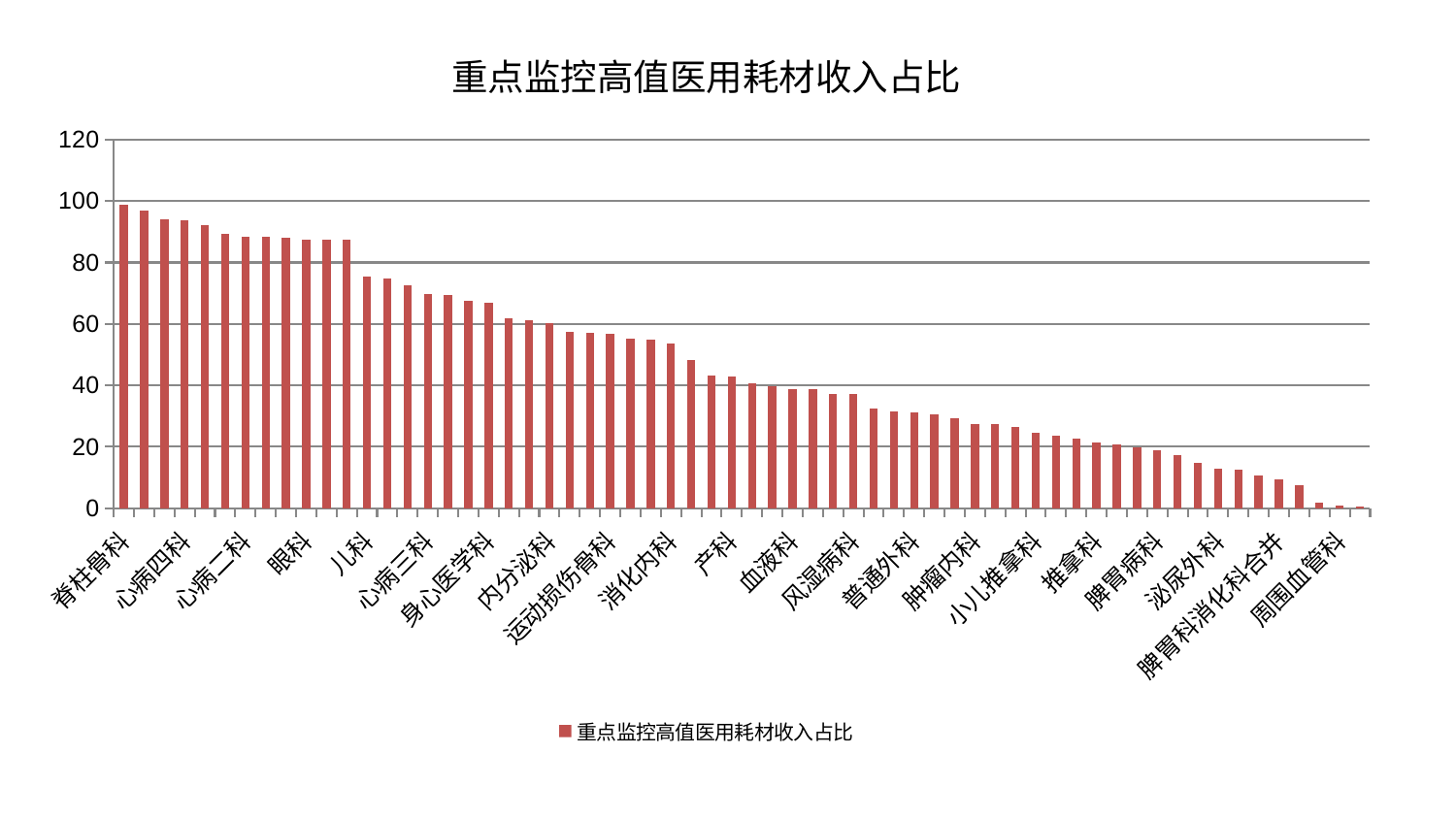

### Chart: 重点监控高值医用耗材收入占比

| Category | 重点监控高值医用耗材收入占比 |
|---|---|
| 脊柱骨科 | 98.79442712938085 |
| 心血管内科 | 96.82799438242695 |
| 胸外科 | 94.1805867716858 |
| 心病四科 | 93.75906702951433 |
| 肾脏内科 | 92.31937904552542 |
| 老年医学科 | 89.3699340713582 |
| 心病二科 | 88.39234831235585 |
| 肝胆外科 | 88.36692544122411 |
| 神经外科 | 88.16372260954279 |
| 眼科 | 87.56675893355548 |
| 皮肤科 | 87.48309421795855 |
| 心病一科 | 87.39092935227053 |
| 儿科 | 75.36070734826788 |
| 中医经典科 | 74.79506176665957 |
| 脑病三科 | 72.7470185073421 |
| 心病三科 | 69.83372861927508 |
| 骨科 | 69.40286054199656 |
| 呼吸内科 | 67.64616188876131 |
| 身心医学科 | 66.83190586394234 |
| 东区肾病科 | 61.898406555503335 |
| 妇科妇二科合并 | 61.27050805367571 |
| 内分泌科 | 60.21440301379557 |
| 创伤骨科 | 57.51739476442648 |
| 肛肠科 | 57.08642056918698 |
| 运动损伤骨科 | 56.74699171467665 |
| 妇科 | 55.21222600775453 |
| 微创骨科 | 54.81623279737933 |
| 消化内科 | 53.58994170722 |
| 肾病科 | 48.1617239176753 |
| 显微骨科 | 43.17225248095144 |
| 产科 | 43.05341031067602 |
| 肝病科 | 40.71661760688683 |
| 脑病一科 | 39.693821845652046 |
| 血液科 | 38.934630002763626 |
| 耳鼻喉科 | 38.81905662444953 |
| 中医外治中心 | 37.285820119364075 |
| 风湿病科 | 37.23910755560744 |
| 口腔科 | 32.379386513365404 |
| 妇二科 | 31.54410767569611 |
| 普通外科 | 31.109111305794436 |
| 脑病二科 | 30.682719911491454 |
| 神经内科 | 29.202529198253547 |
| 肿瘤内科 | 27.347779043881502 |
| 治未病中心 | 27.272216105653758 |
| 综合内科 | 26.389530052685252 |
| 小儿推拿科 | 24.49218933492867 |
| 关节骨科 | 23.653408575516366 |
| 男科 | 22.702642635411372 |
| 推拿科 | 21.314786282428177 |
| 东区重症医学科 | 20.814287871393677 |
| 小儿骨科 | 19.93235367163799 |
| 脾胃病科 | 18.951602167414983 |
| 康复科 | 17.296918728915657 |
| 重症医学科 | 14.77607351978969 |
| 泌尿外科 | 12.835190271267805 |
| 针灸科 | 12.47048243519333 |
| 西区重症医学科 | 10.57444953182214 |
| 脾胃科消化科合并 | 9.553539767460606 |
| 美容皮肤科 | 7.442015845448324 |
| 乳腺甲状腺外科 | 1.715541117850261 |
| 周围血管科 | 0.7346547918434476 |
| 医院 | 0.4656 |
242